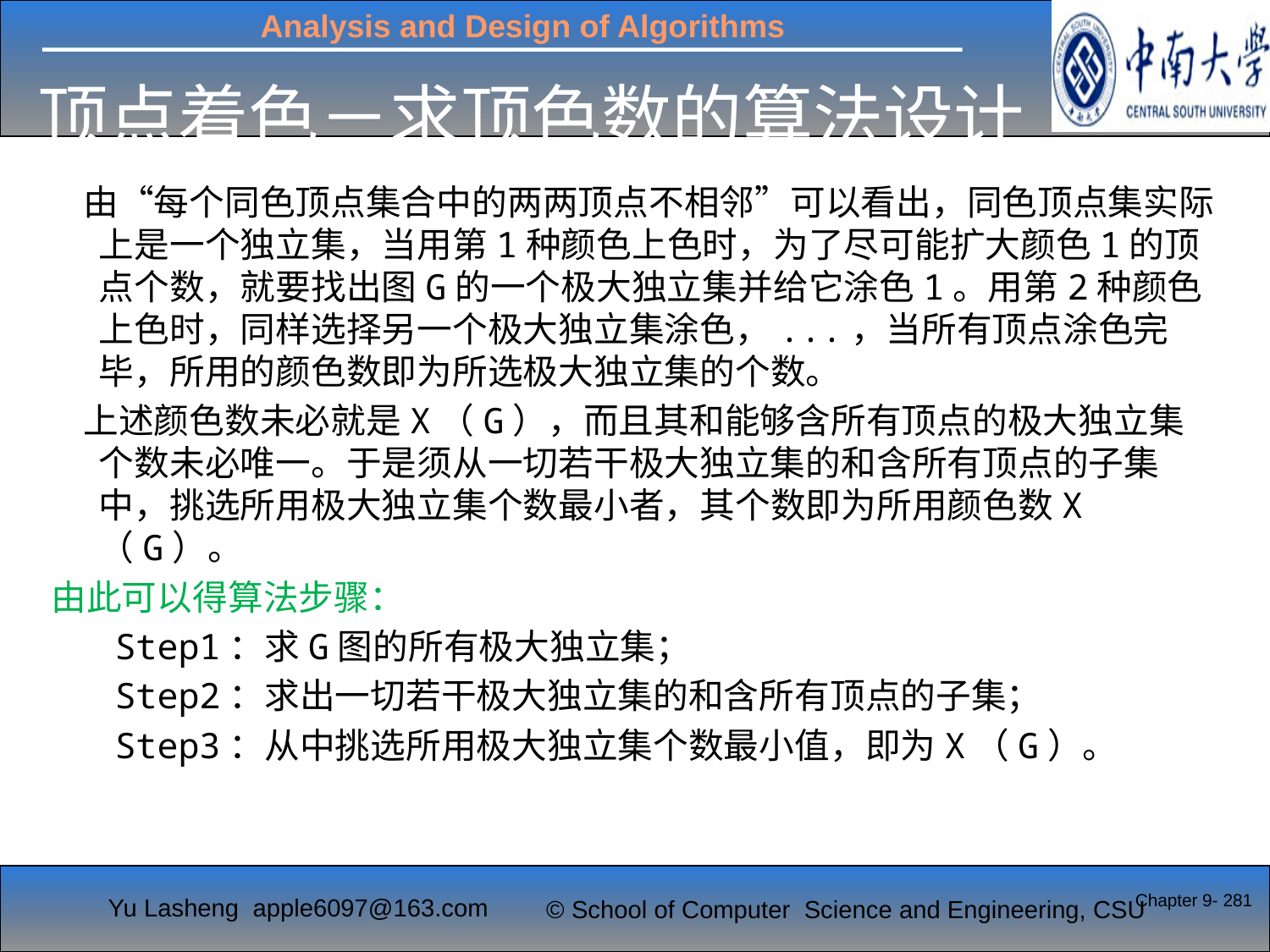

# 顶点着色－求顶色数的算法设计
   由“每个同色顶点集合中的两两顶点不相邻”可以看出，同色顶点集实际上是一个独立集，当用第1种颜色上色时，为了尽可能扩大颜色1的顶点个数，就要找出图G的一个极大独立集并给它涂色1。用第2种颜色上色时，同样选择另一个极大独立集涂色，...，当所有顶点涂色完毕，所用的颜色数即为所选极大独立集的个数。
   上述颜色数未必就是X（G），而且其和能够含所有顶点的极大独立集个数未必唯一。于是须从一切若干极大独立集的和含所有顶点的子集中，挑选所用极大独立集个数最小者，其个数即为所用颜色数X（G）。
由此可以得算法步骤：
   Step1：求G图的所有极大独立集；
   Step2：求出一切若干极大独立集的和含所有顶点的子集；
   Step3：从中挑选所用极大独立集个数最小值，即为X（G）。
Chapter 9- 281